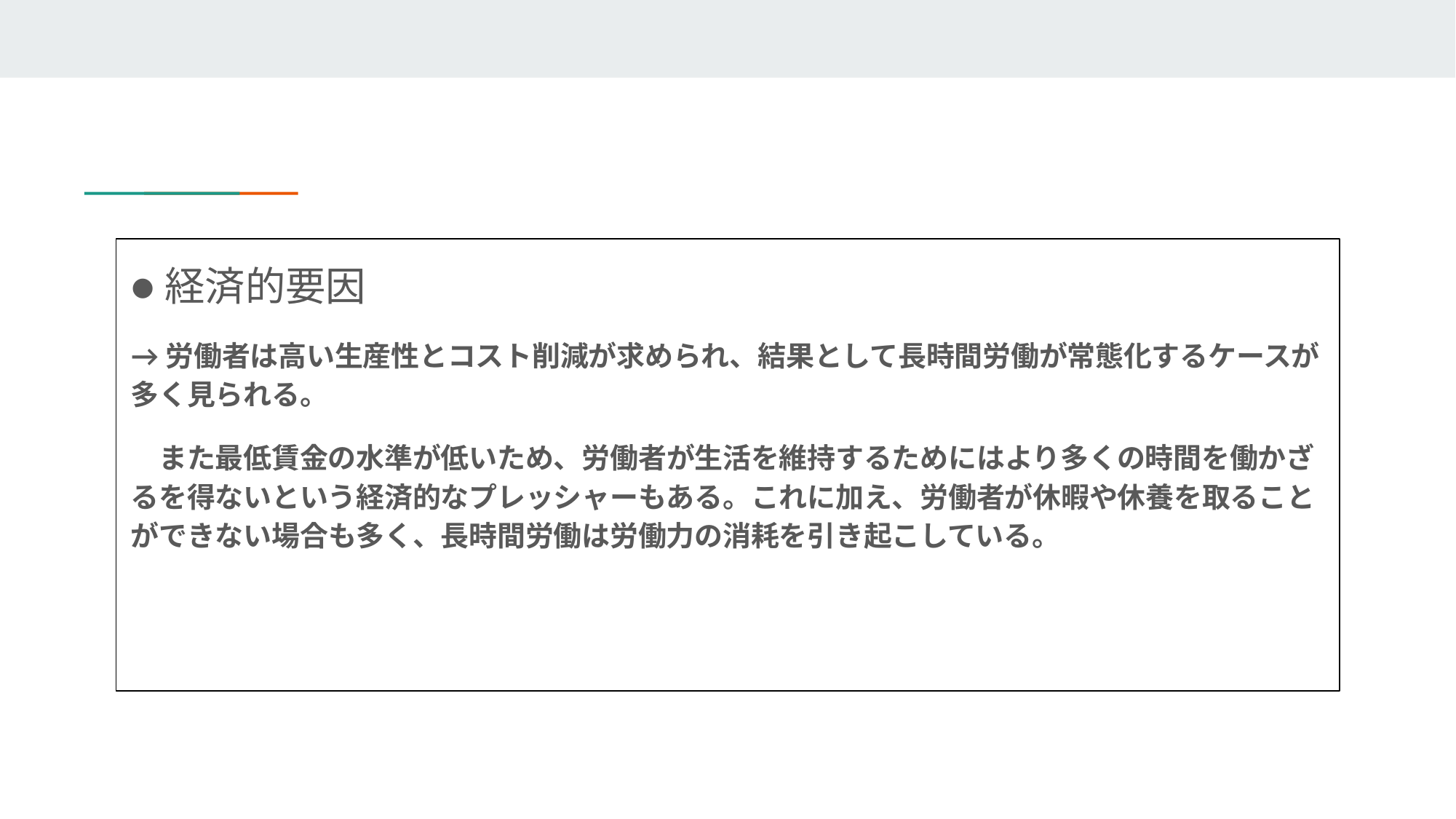

​​
●経済的要因
→​​労働者は高い生産性とコスト削減が求められ、結果として長時間労働が常態化するケースが多く見られる。
　また最低賃金の水準が低いため、労働者が生活を維持するためにはより多くの時間を働かざるを得ないという経済的なプレッシャーもある。これに加え、労働者が休暇や休養を取ることができない場合も多く、長時間労働は労働力の消耗を引き起こしている。